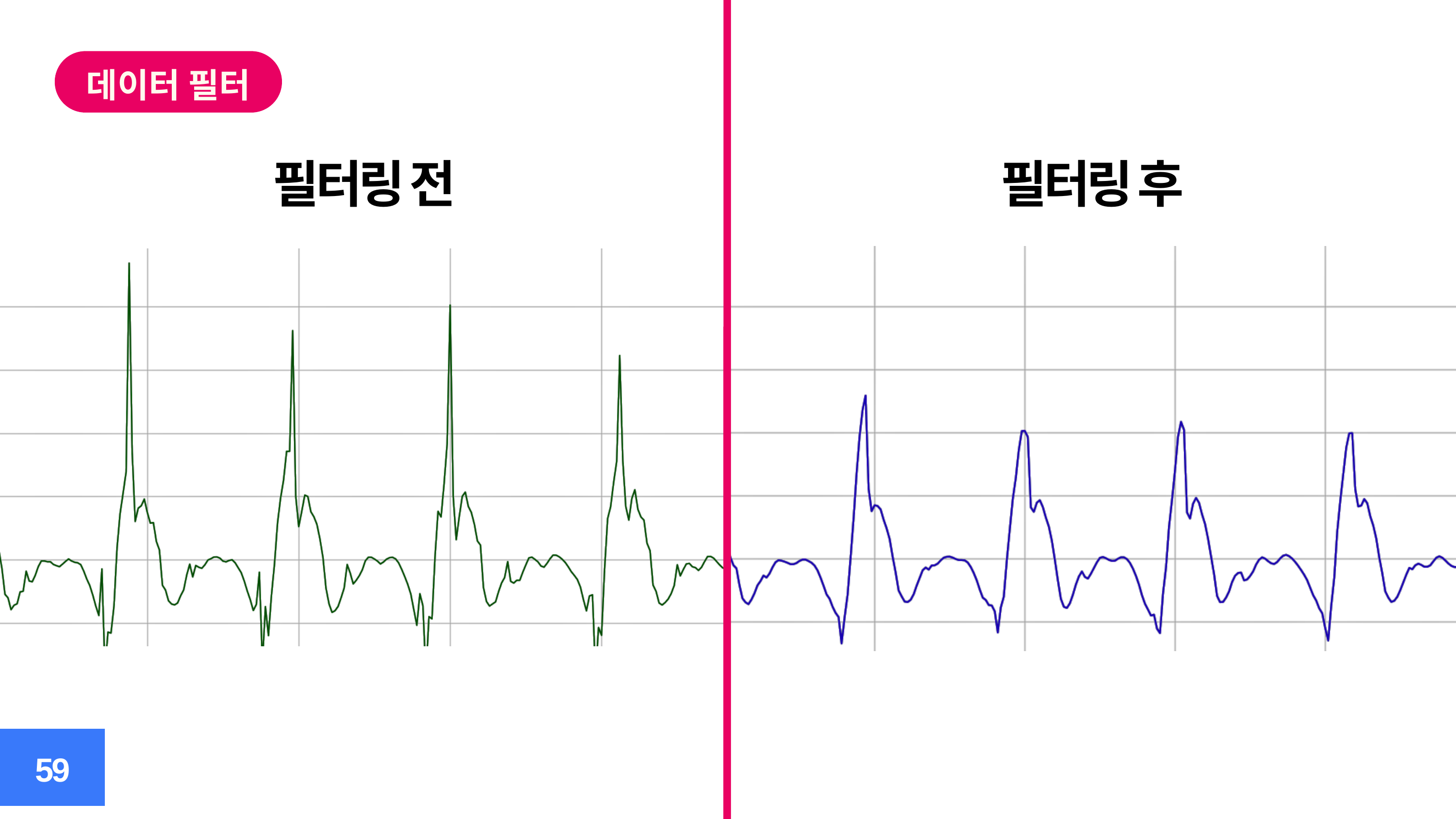

데이터 필터
필터링 전
필터링 후

59